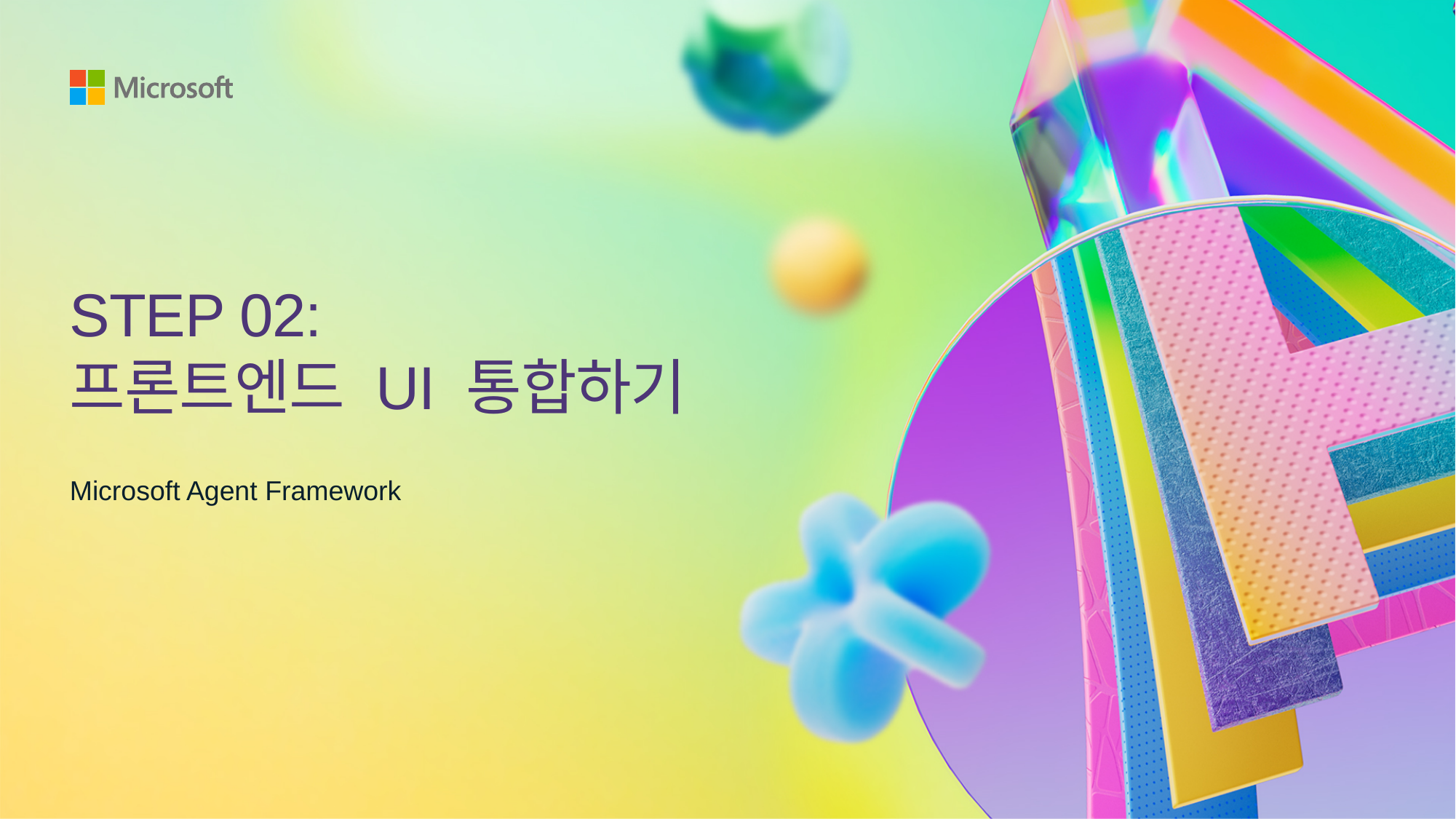

# STEP 02: 프론트엔드 UI 통합하기
Microsoft Agent Framework